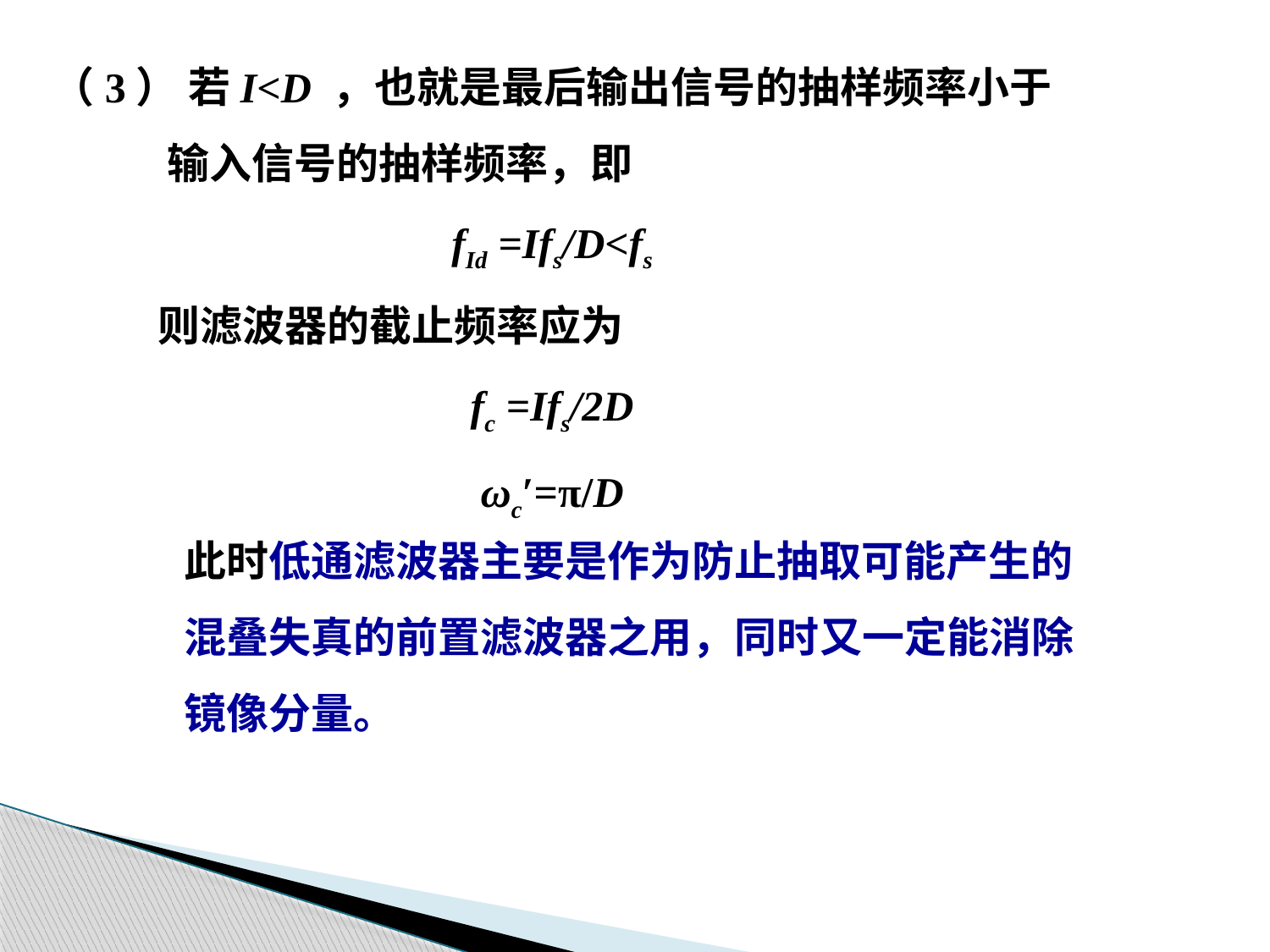

（3） 若I<D ，也就是最后输出信号的抽样频率小于
           输入信号的抽样频率，即
fId =Ifs/D<fs
          则滤波器的截止频率应为
fc =Ifs/2D
ωc′=π/D
此时低通滤波器主要是作为防止抽取可能产生的
混叠失真的前置滤波器之用，同时又一定能消除
镜像分量。